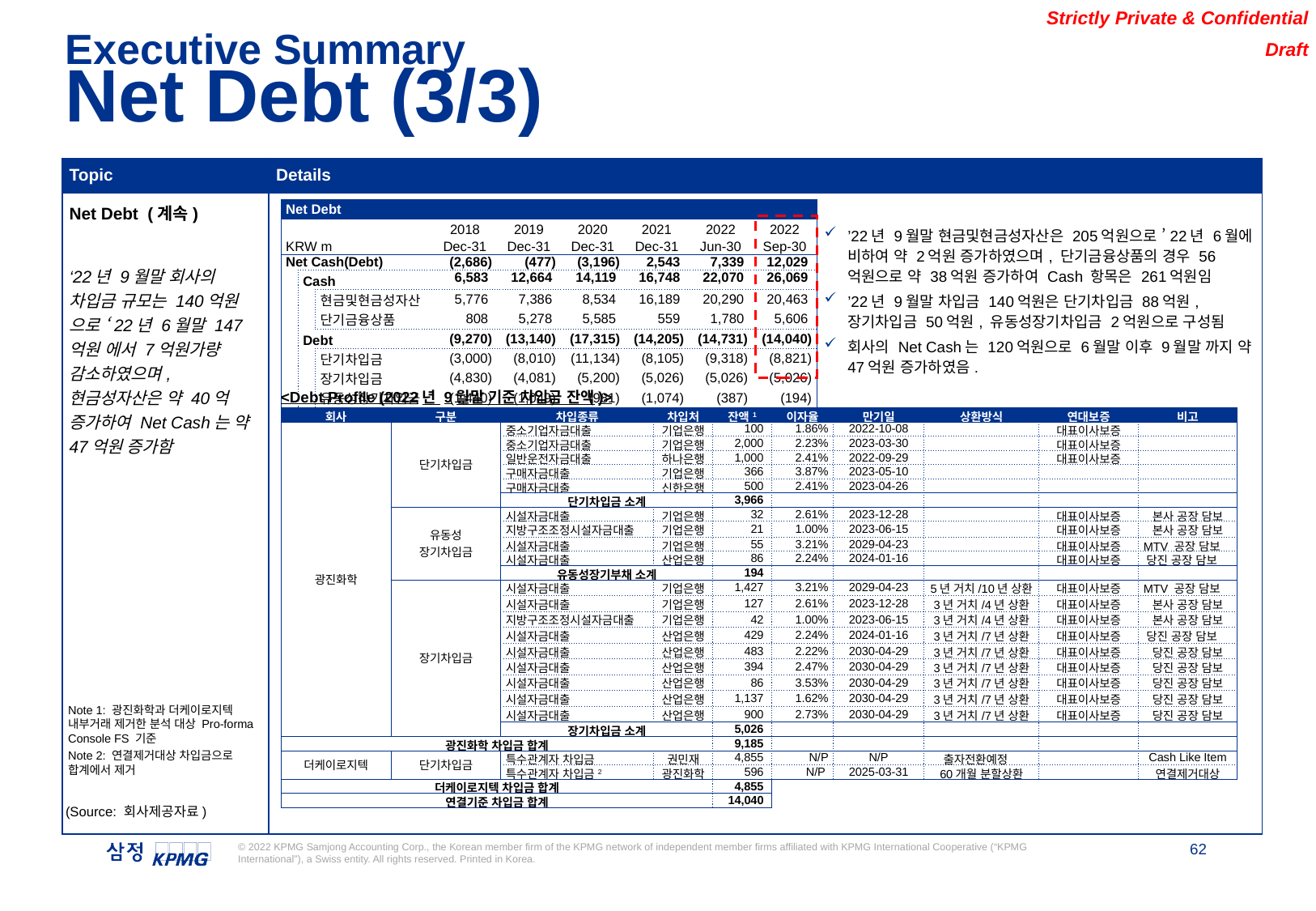

Executive Summary
Net Debt (3/3)
| Topic | Details |
| --- | --- |
| Net Debt (계속) ‘22년 9월말 회사의 차입금 규모는 140억원 으로 ‘22년 6월말 147억원 에서 7억원가량 감소하였으며, 현금성자산은 약 40억 증가하여 Net Cash는 약 47억원 증가함 | ’22년 9월말 현금및현금성자산은 205억원으로 ’22년 6월에 비하여 약 2억원 증가하였으며, 단기금융상품의 경우 56억원으로 약 38억원 증가하여 Cash 항목은 261억원임 ’22년 9월말 차입금 140억원은 단기차입금 88억원, 장기차입금 50억원, 유동성장기차입금 2억원으로 구성됨 회사의 Net Cash는 120억원으로 6월말 이후 9월말 까지 약 47억원 증가하였음. |
| Net Debt |  |  |  |  |  |  |  |  |
| --- | --- | --- | --- | --- | --- | --- | --- | --- |
|  |  |  | 2018 | 2019 | 2020 | 2021 | 2022 | 2022 |
| KRW m |  |  | Dec-31 | Dec-31 | Dec-31 | Dec-31 | Jun-30 | Sep-30 |
| Net Cash(Debt) |  |  | (2,686) | (477) | (3,196) | 2,543 | 7,339 | 12,029 |
|  | Cash |  | 6,583 | 12,664 | 14,119 | 16,748 | 22,070 | 26,069 |
|  |  | 현금및현금성자산 | 5,776 | 7,386 | 8,534 | 16,189 | 20,290 | 20,463 |
|  |  | 단기금융상품 | 808 | 5,278 | 5,585 | 559 | 1,780 | 5,606 |
|  | Debt |  | (9,270) | (13,140) | (17,315) | (14,205) | (14,731) | (14,040) |
|  |  | 단기차입금 | (3,000) | (8,010) | (11,134) | (8,105) | (9,318) | (8,821) |
|  |  | 장기차입금 | (4,830) | (4,081) | (5,200) | (5,026) | (5,026) | (5,026) |
|  |  | 유동성장기차입금 | (1,440) | (1,049) | (981) | (1,074) | (387) | (194) |

<Debt Profile (2022년 9월말 기준 차입금 잔액)>
| 회사 | 구분 | 차입종류 | 차입처 | 잔액1 | 이자율 | 만기일 | 상환방식 | 연대보증 | 비고 |
| --- | --- | --- | --- | --- | --- | --- | --- | --- | --- |
| 광진화학 | 단기차입금 | 중소기업자금대출 | 기업은행 | 100 | 1.86% | 2022-10-08 |  | 대표이사보증 |  |
|  |  | 중소기업자금대출 | 기업은행 | 2,000 | 2.23% | 2023-03-30 |  | 대표이사보증 |  |
|  |  | 일반운전자금대출 | 하나은행 | 1,000 | 2.41% | 2022-09-29 |  | 대표이사보증 |  |
|  |  | 구매자금대출 | 기업은행 | 366 | 3.87% | 2023-05-10 |  |  |  |
|  |  | 구매자금대출 | 신한은행 | 500 | 2.41% | 2023-04-26 |  |  |  |
|  |  | 단기차입금 소계 |  | 3,966 |  |  |  |  |  |
|  | 유동성 장기차입금 | 시설자금대출 | 기업은행 | 32 | 2.61% | 2023-12-28 |  | 대표이사보증 | 본사 공장 담보 |
|  |  | 지방구조조정시설자금대출 | 기업은행 | 21 | 1.00% | 2023-06-15 |  | 대표이사보증 | 본사 공장 담보 |
|  |  | 시설자금대출 | 기업은행 | 55 | 3.21% | 2029-04-23 |  | 대표이사보증 | MTV 공장 담보 |
|  |  | 시설자금대출 | 산업은행 | 86 | 2.24% | 2024-01-16 |  | 대표이사보증 | 당진 공장 담보 |
|  |  | 유동성장기부채 소계 |  | 194 |  |  |  |  |  |
|  | 장기차입금 | 시설자금대출 | 기업은행 | 1,427 | 3.21% | 2029-04-23 | 5년 거치/10년 상환 | 대표이사보증 | MTV 공장 담보 |
|  |  | 시설자금대출 | 기업은행 | 127 | 2.61% | 2023-12-28 | 3년 거치/4년 상환 | 대표이사보증 | 본사 공장 담보 |
|  |  | 지방구조조정시설자금대출 | 기업은행 | 42 | 1.00% | 2023-06-15 | 3년 거치/4년 상환 | 대표이사보증 | 본사 공장 담보 |
|  |  | 시설자금대출 | 산업은행 | 429 | 2.24% | 2024-01-16 | 3년 거치/7년 상환 | 대표이사보증 | 당진 공장 담보 |
|  |  | 시설자금대출 | 산업은행 | 483 | 2.22% | 2030-04-29 | 3년 거치/7년 상환 | 대표이사보증 | 당진 공장 담보 |
|  |  | 시설자금대출 | 산업은행 | 394 | 2.47% | 2030-04-29 | 3년 거치/7년 상환 | 대표이사보증 | 당진 공장 담보 |
|  |  | 시설자금대출 | 산업은행 | 86 | 3.53% | 2030-04-29 | 3년 거치/7년 상환 | 대표이사보증 | 당진 공장 담보 |
|  |  | 시설자금대출 | 산업은행 | 1,137 | 1.62% | 2030-04-29 | 3년 거치/7년 상환 | 대표이사보증 | 당진 공장 담보 |
|  |  | 시설자금대출 | 산업은행 | 900 | 2.73% | 2030-04-29 | 3년 거치/7년 상환 | 대표이사보증 | 당진 공장 담보 |
|  |  | 장기차입금 소계 |  | 5,026 |  |  |  |  |  |
| 광진화학 차입금 합계 |  |  |  | 9,185 |  |  |  |  |  |
| 더케이로지텍 | 단기차입금 | 특수관계자 차입금 | 권민재 | 4,855 | N/P | N/P | 출자전환예정 |  | Cash Like Item |
|  |  | 특수관계자 차입금2 | 광진화학 | 596 | N/P | 2025-03-31 | 60개월 분할상환 |  | 연결제거대상 |
| 더케이로지텍 차입금 합계 |  |  |  | 4,855 |  |  |  |  |  |
| 연결기준 차입금 합계 |  |  |  | 14,040 |  |  |  |  |  |
Note 1: 광진화학과 더케이로지텍 내부거래 제거한 분석 대상 Pro-forma Console FS 기준
Note 2: 연결제거대상 차입금으로 합계에서 제거
(Source: 회사제공자료)